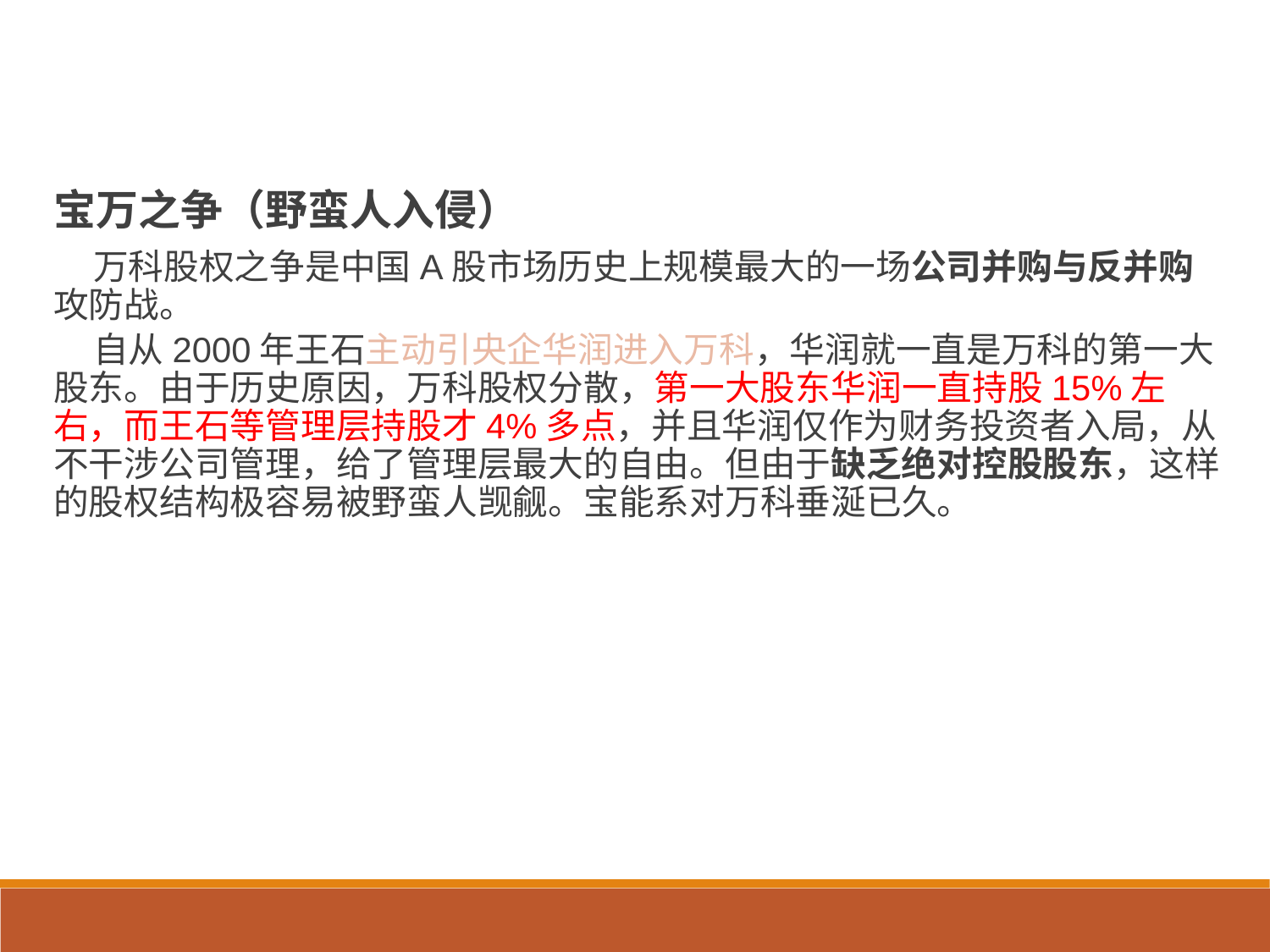

宝万之争（野蛮人入侵）
    万科股权之争是中国A股市场历史上规模最大的一场公司并购与反并购攻防战。
    自从2000年王石主动引央企华润进入万科，华润就一直是万科的第一大股东。由于历史原因，万科股权分散，第一大股东华润一直持股15%左右，而王石等管理层持股才4%多点，并且华润仅作为财务投资者入局，从不干涉公司管理，给了管理层最大的自由。但由于缺乏绝对控股股东，这样的股权结构极容易被野蛮人觊觎。宝能系对万科垂涎已久。